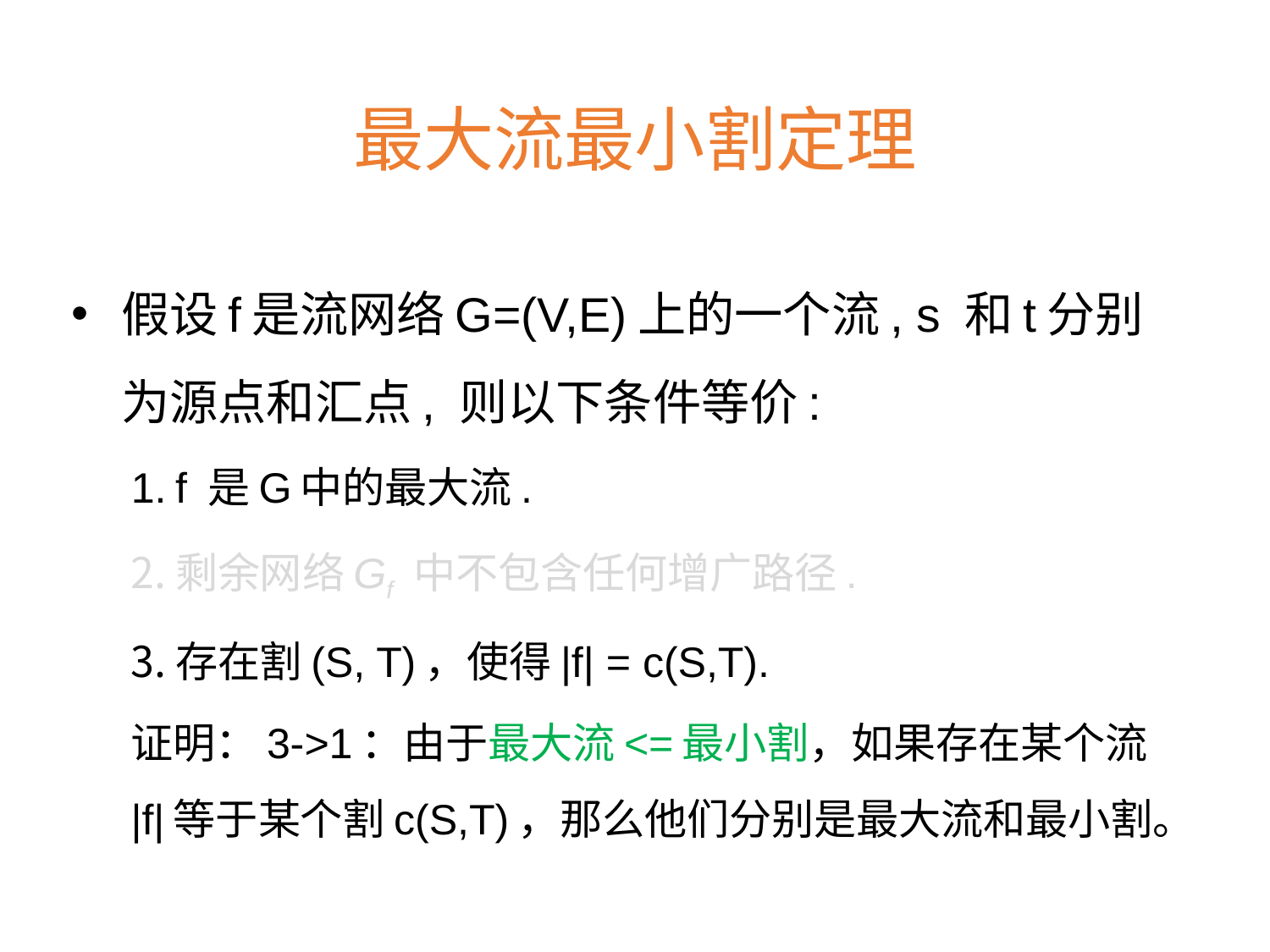

# 最大流最小割定理
假设f是流网络G=(V,E)上的一个流, s 和t分别为源点和汇点, 则以下条件等价:
f 是G中的最大流.
剩余网络Gf 中不包含任何增广路径.
存在割(S, T)，使得|f| = c(S,T).
证明：3->1：由于最大流<=最小割，如果存在某个流|f|等于某个割c(S,T)，那么他们分别是最大流和最小割。